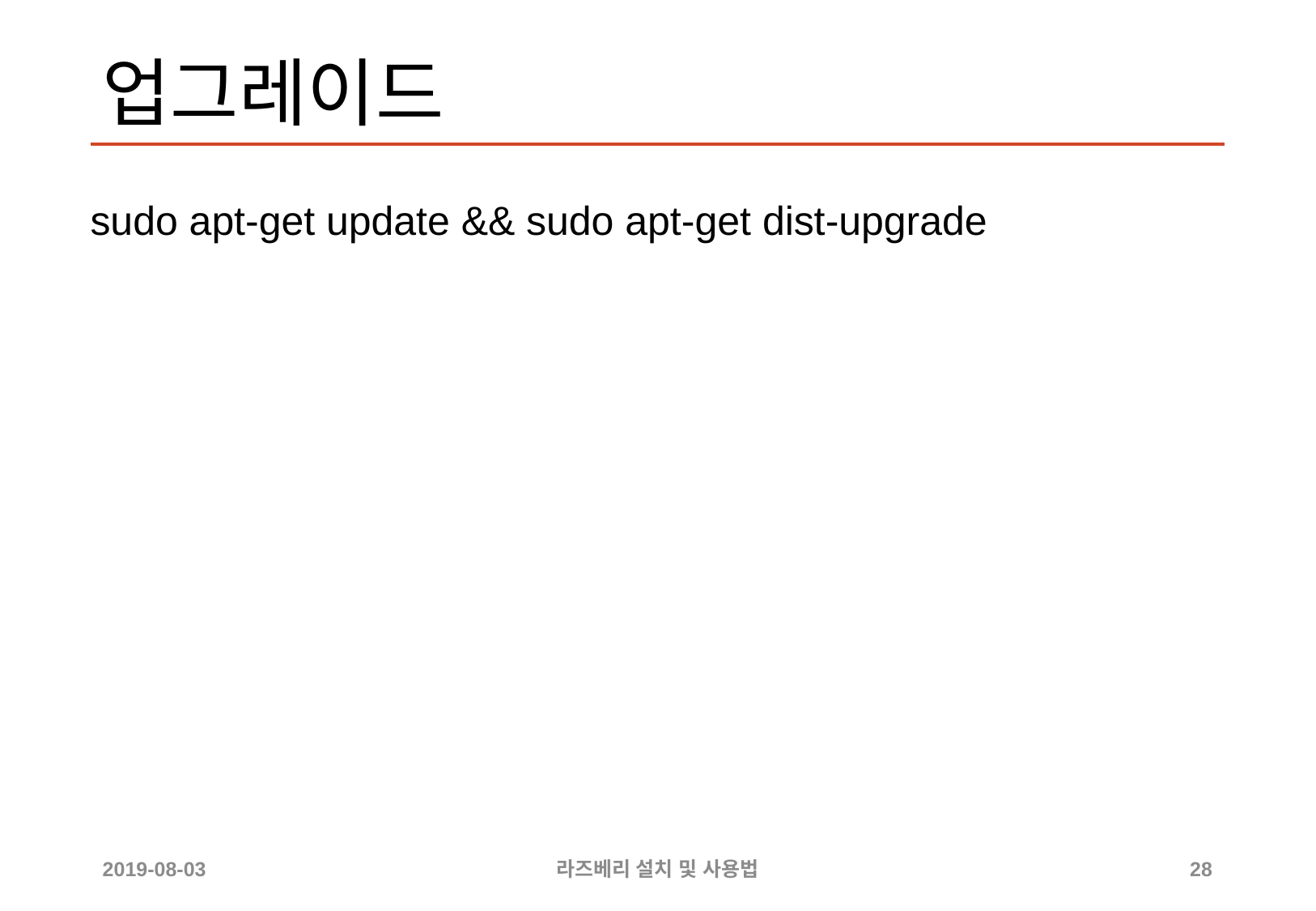

# 업그레이드
sudo apt-get update && sudo apt-get dist-upgrade
2019-08-03
라즈베리 설치 및 사용법
28